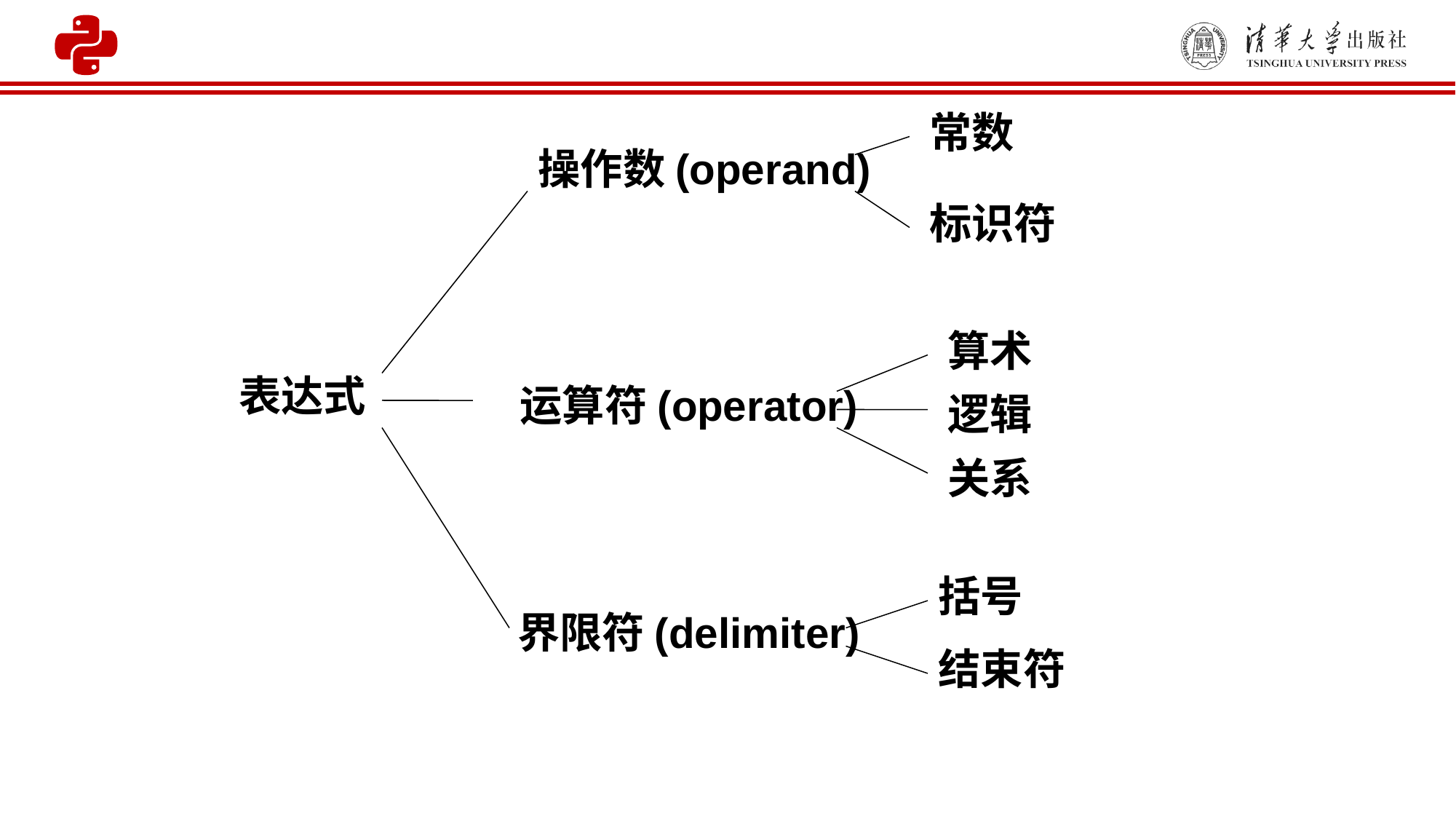

常数

标识符
操作数(operand)

运算符(operator)

界限符(delimiter)
算术

逻辑

关系
表达式
括号

结束符